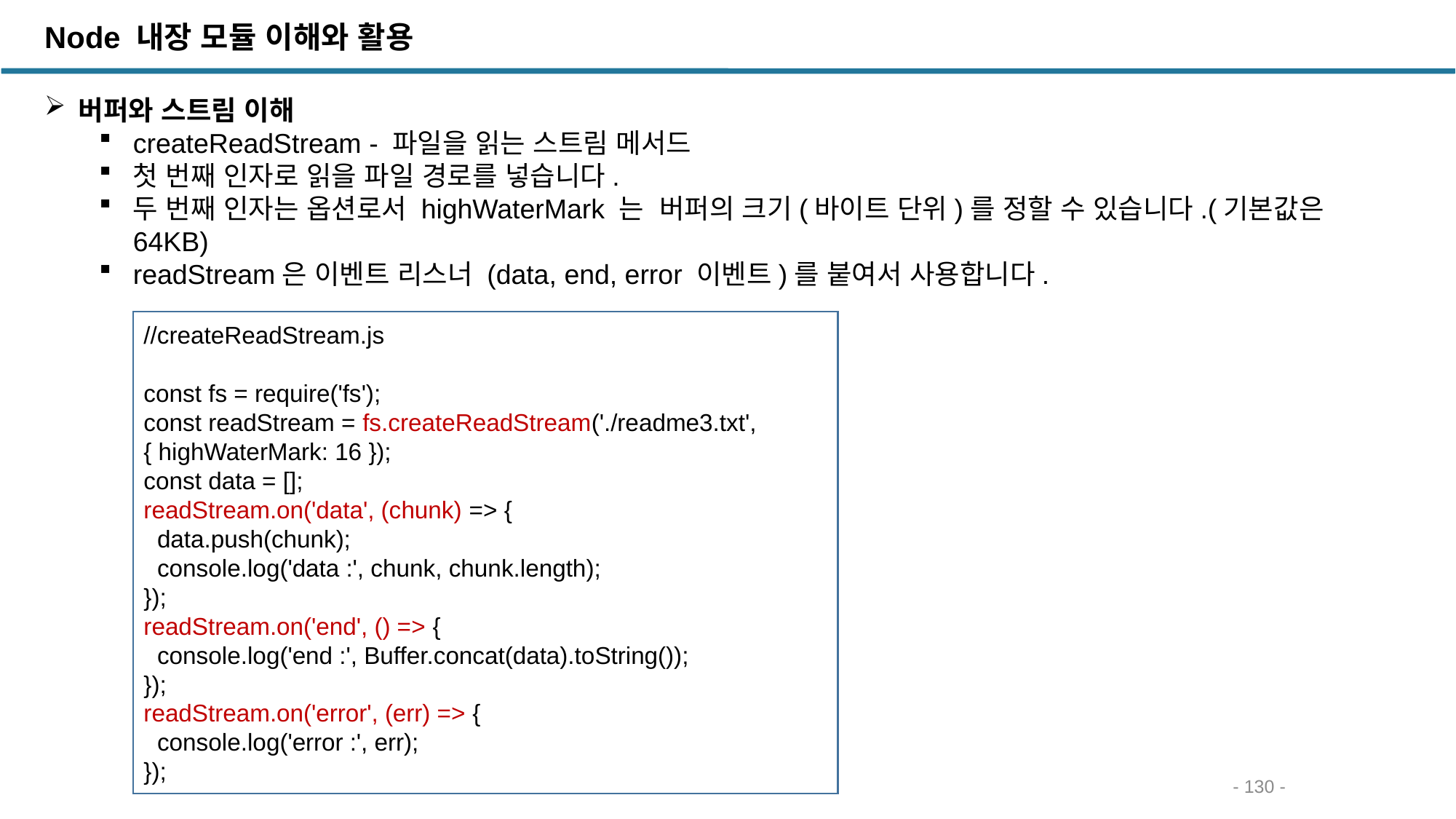

Node 내장 모듈 이해와 활용
버퍼와 스트림 이해
createReadStream - 파일을 읽는 스트림 메서드
첫 번째 인자로 읽을 파일 경로를 넣습니다.
두 번째 인자는 옵션로서 highWaterMark 는  버퍼의 크기(바이트 단위)를 정할 수 있습니다.(기본값은 64KB)
readStream은 이벤트 리스너 (data, end, error 이벤트)를 붙여서 사용합니다.
//createReadStream.js

const fs = require('fs');
const readStream = fs.createReadStream('./readme3.txt', { highWaterMark: 16 });
const data = [];
readStream.on('data', (chunk) => {
  data.push(chunk);
  console.log('data :', chunk, chunk.length);
});
readStream.on('end', () => {
  console.log('end :', Buffer.concat(data).toString());
});
readStream.on('error', (err) => {
  console.log('error :', err);
});
- 130 -